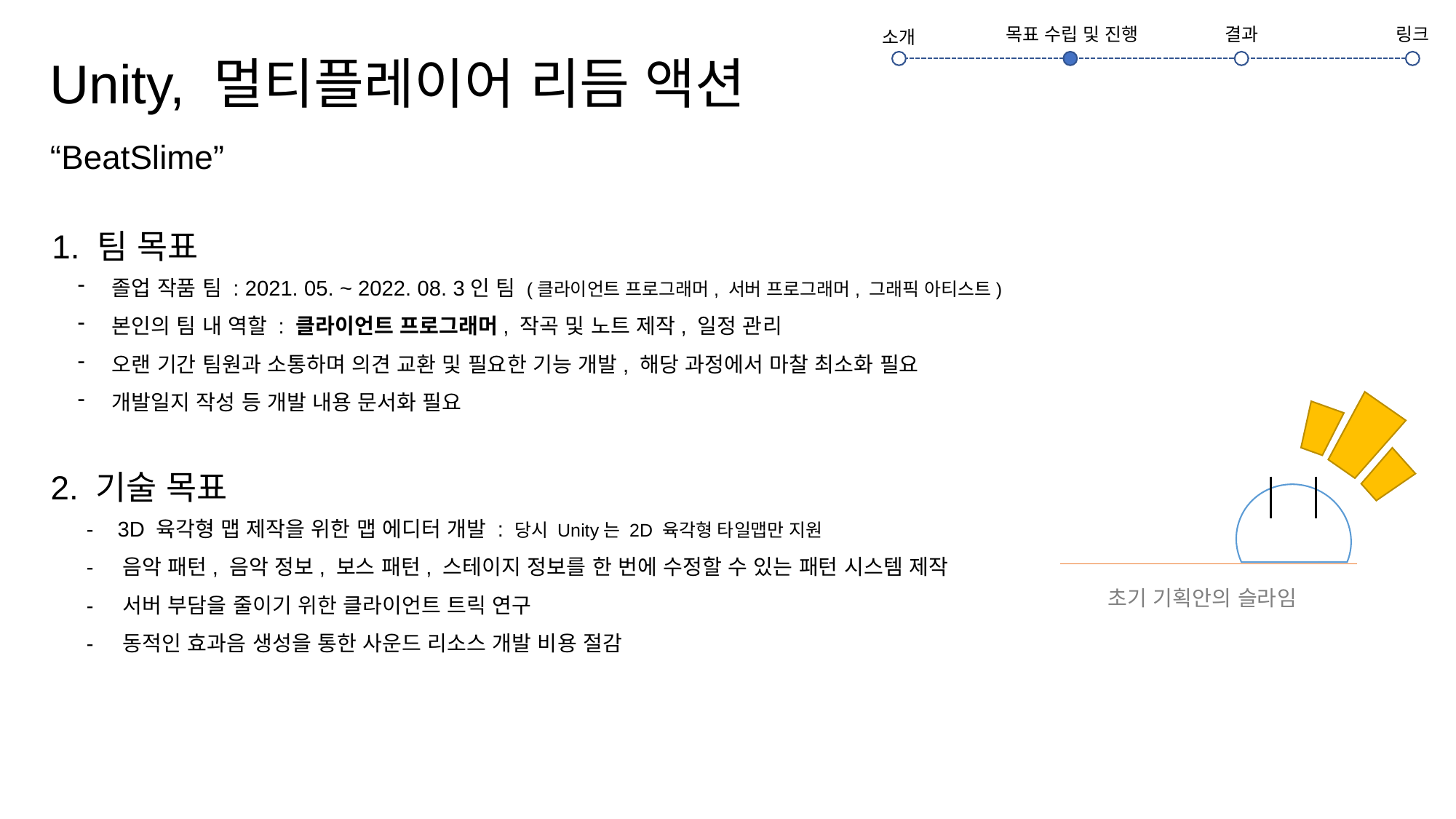

# Unity, 멀티플레이어 리듬 액션
링크
결과
목표 수립 및 진행
소개

“BeatSlime”
1. 팀 목표
졸업 작품 팀 : 2021. 05. ~ 2022. 08. 3인 팀 (클라이언트 프로그래머, 서버 프로그래머, 그래픽 아티스트)
본인의 팀 내 역할 : 클라이언트 프로그래머, 작곡 및 노트 제작, 일정 관리
오랜 기간 팀원과 소통하며 의견 교환 및 필요한 기능 개발, 해당 과정에서 마찰 최소화 필요
개발일지 작성 등 개발 내용 문서화 필요

2. 기술 목표

-    3D 육각형 맵 제작을 위한 맵 에디터 개발 : 당시 Unity는 2D 육각형 타일맵만 지원
-    음악 패턴, 음악 정보, 보스 패턴, 스테이지 정보를 한 번에 수정할 수 있는 패턴 시스템 제작
-    서버 부담을 줄이기 위한 클라이언트 트릭 연구
-    동적인 효과음 생성을 통한 사운드 리소스 개발 비용 절감
초기 기획안의 슬라임